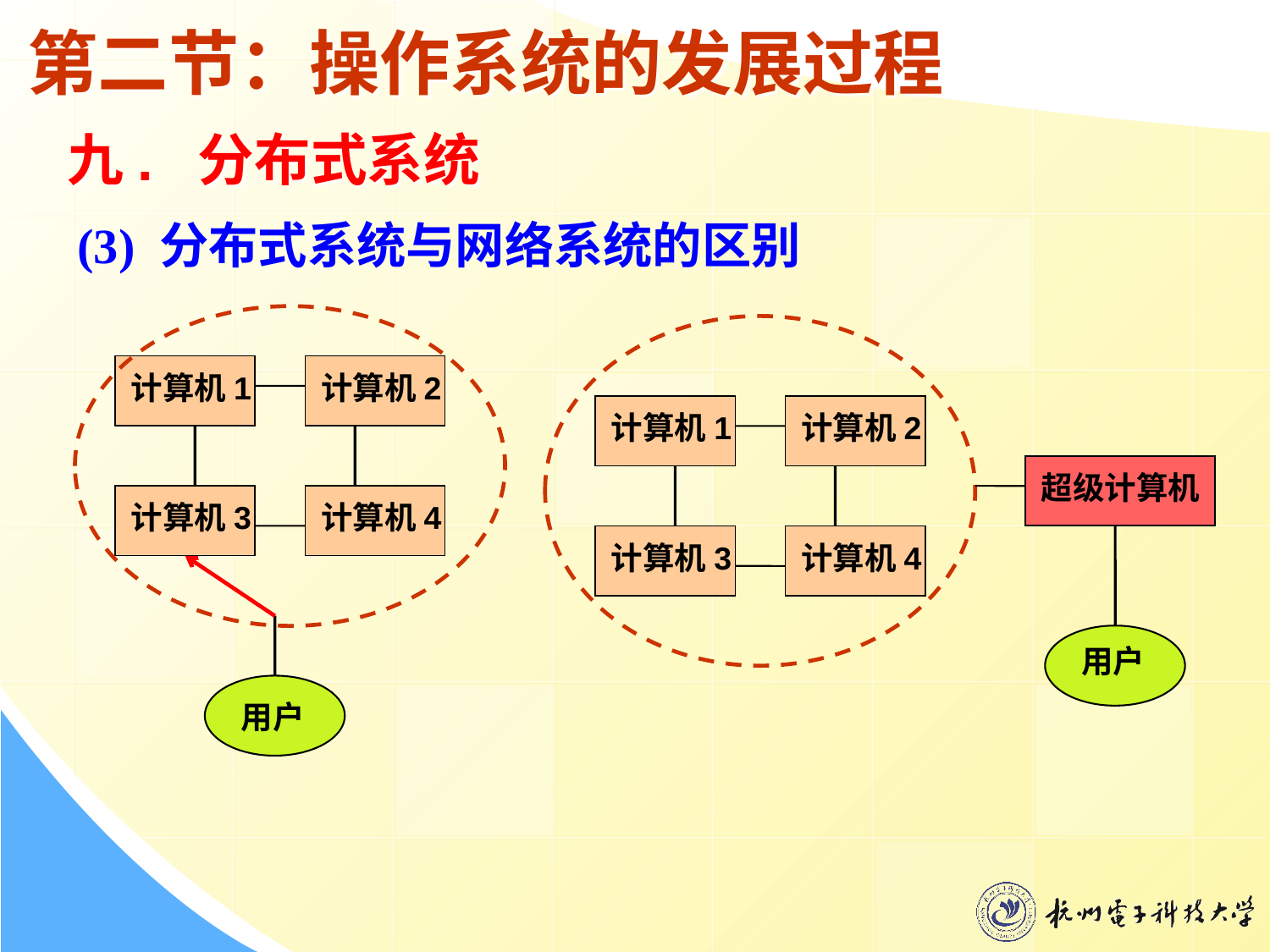

# 第二节：操作系统的发展过程
九.  分布式系统
(3) 分布式系统与网络系统的区别

计算机1

计算机2

计算机1

计算机2

超级计算机

计算机3

计算机4

计算机3

计算机4

用户

用户